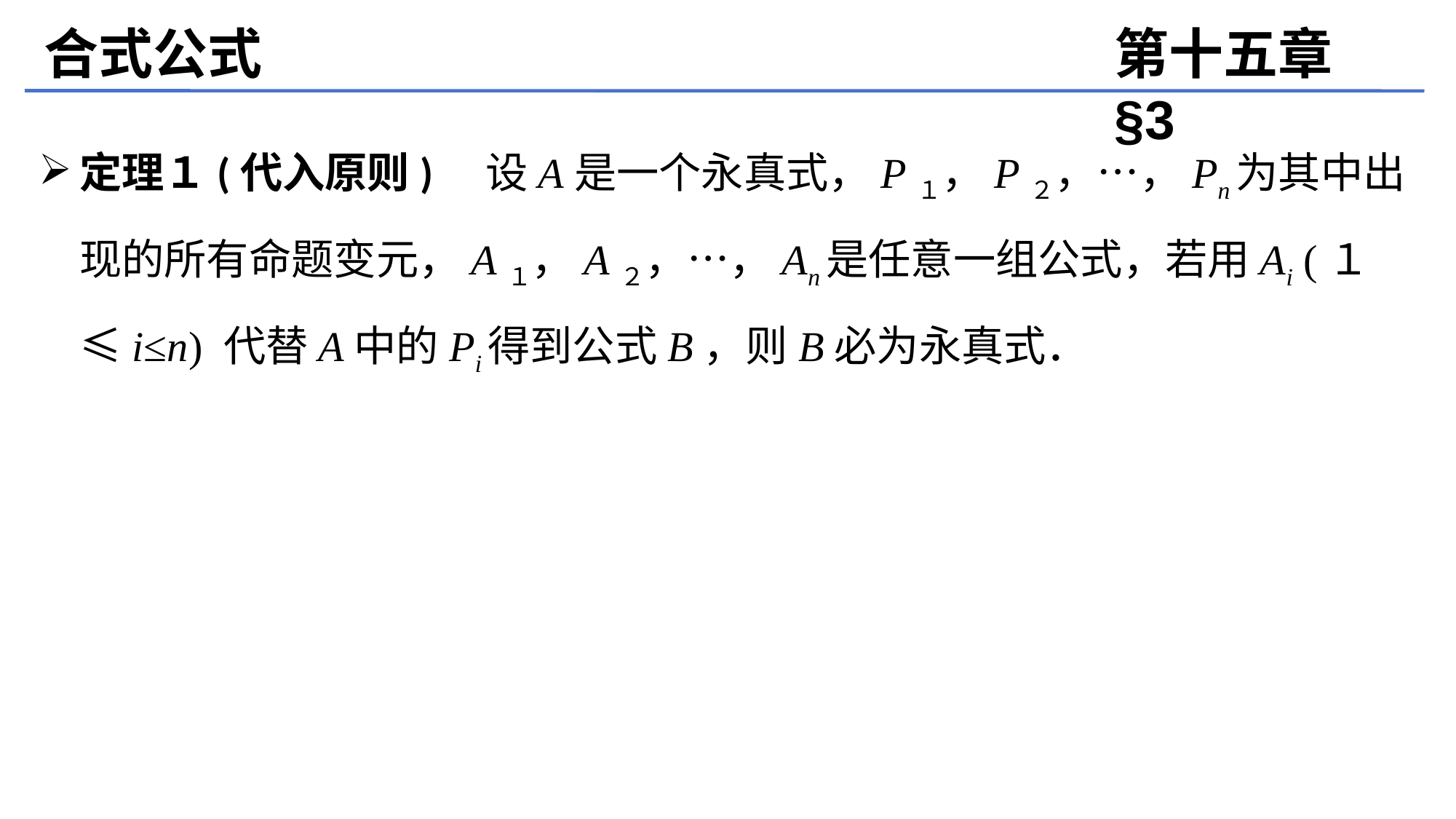

合式公式
第十五章 §3
定理１(代入原则)　设A是一个永真式，P１，P２，…，Pn为其中出现的所有命题变元，A１，A２，…，An是任意一组公式，若用Ai (１≤i≤n) 代替A中的Pi得到公式B，则B必为永真式．